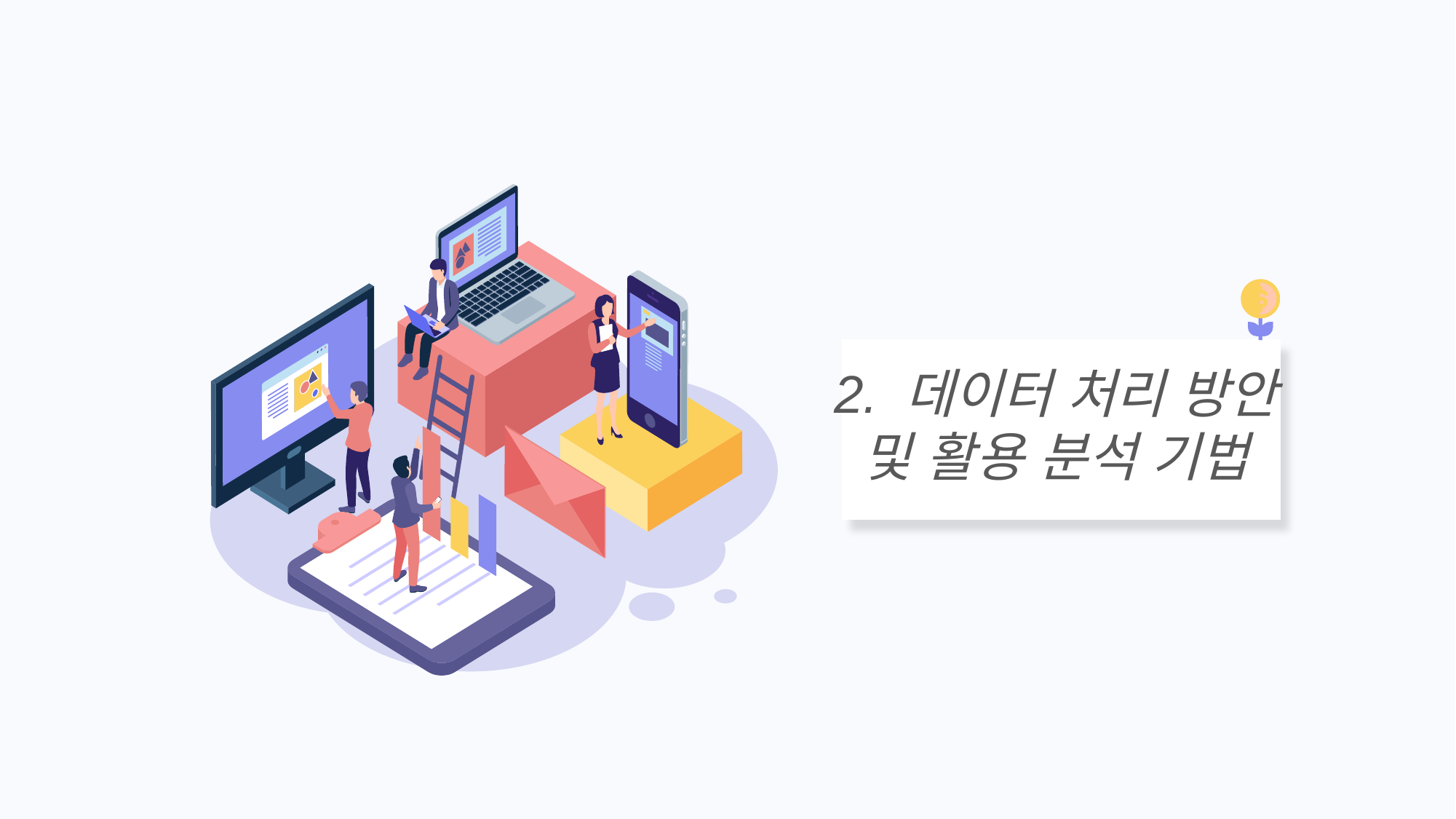

2. 데이터 처리 방안
및 활용 분석 기법